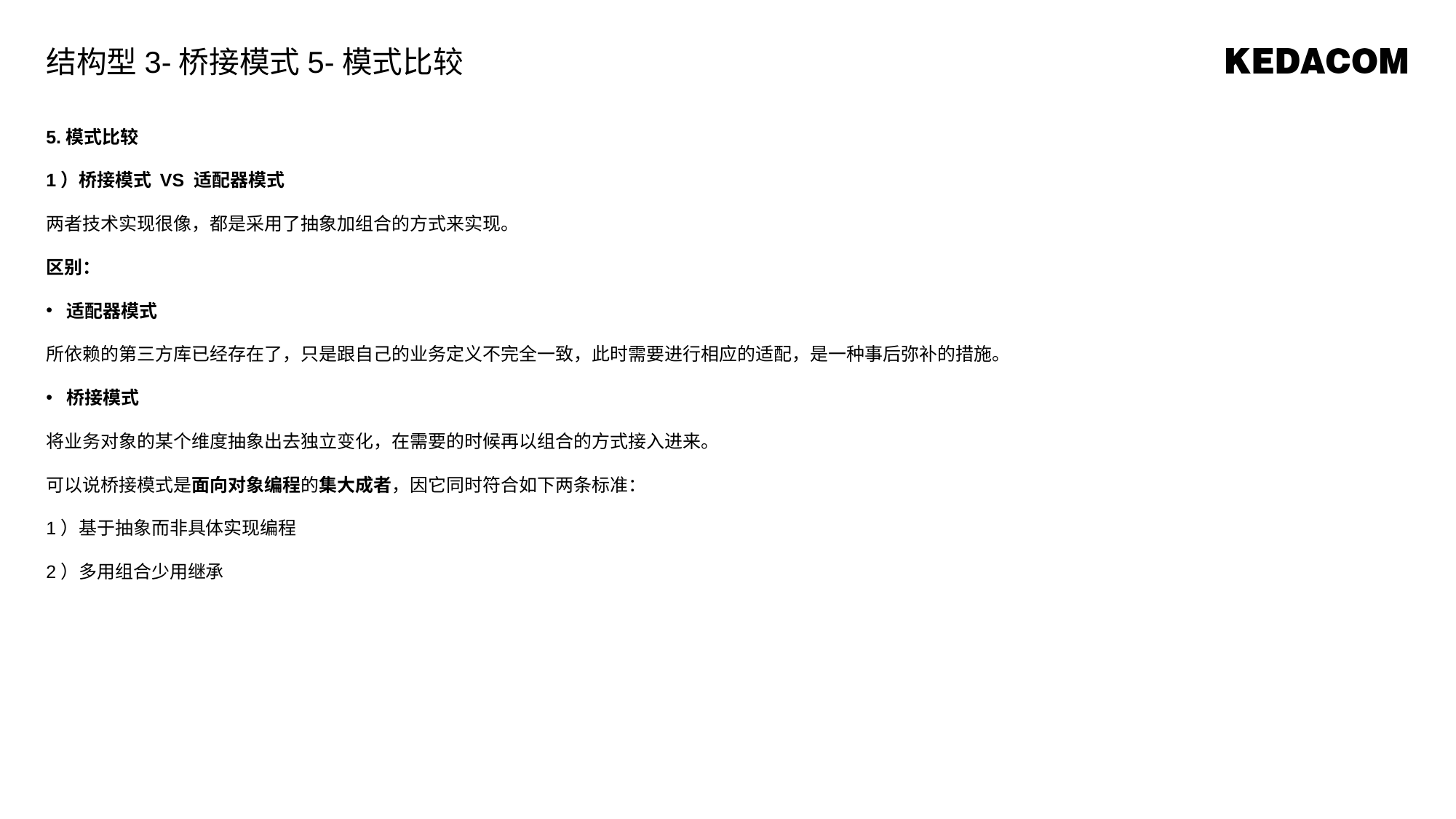

结构型3-桥接模式5-模式比较
5.模式比较
1）桥接模式 VS 适配器模式
两者技术实现很像，都是采用了抽象加组合的方式来实现。
区别：
适配器模式
所依赖的第三方库已经存在了，只是跟自己的业务定义不完全一致，此时需要进行相应的适配，是一种事后弥补的措施。
桥接模式
将业务对象的某个维度抽象出去独立变化，在需要的时候再以组合的方式接入进来。
可以说桥接模式是面向对象编程的集大成者，因它同时符合如下两条标准：
1）基于抽象而非具体实现编程
2）多用组合少用继承